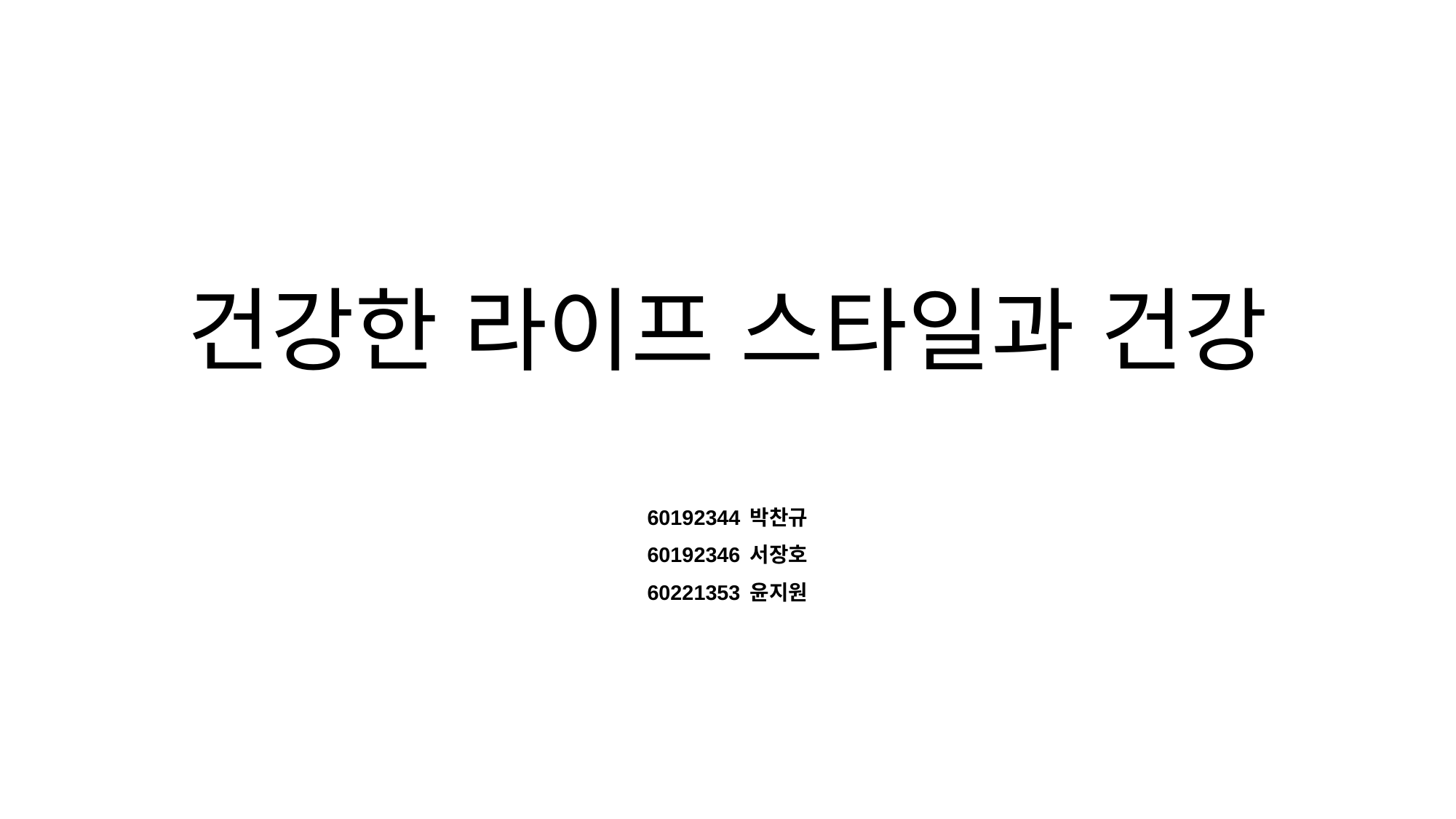

# 건강한 라이프 스타일과 건강
60192344 박찬규
60192346 서장호
60221353 윤지원